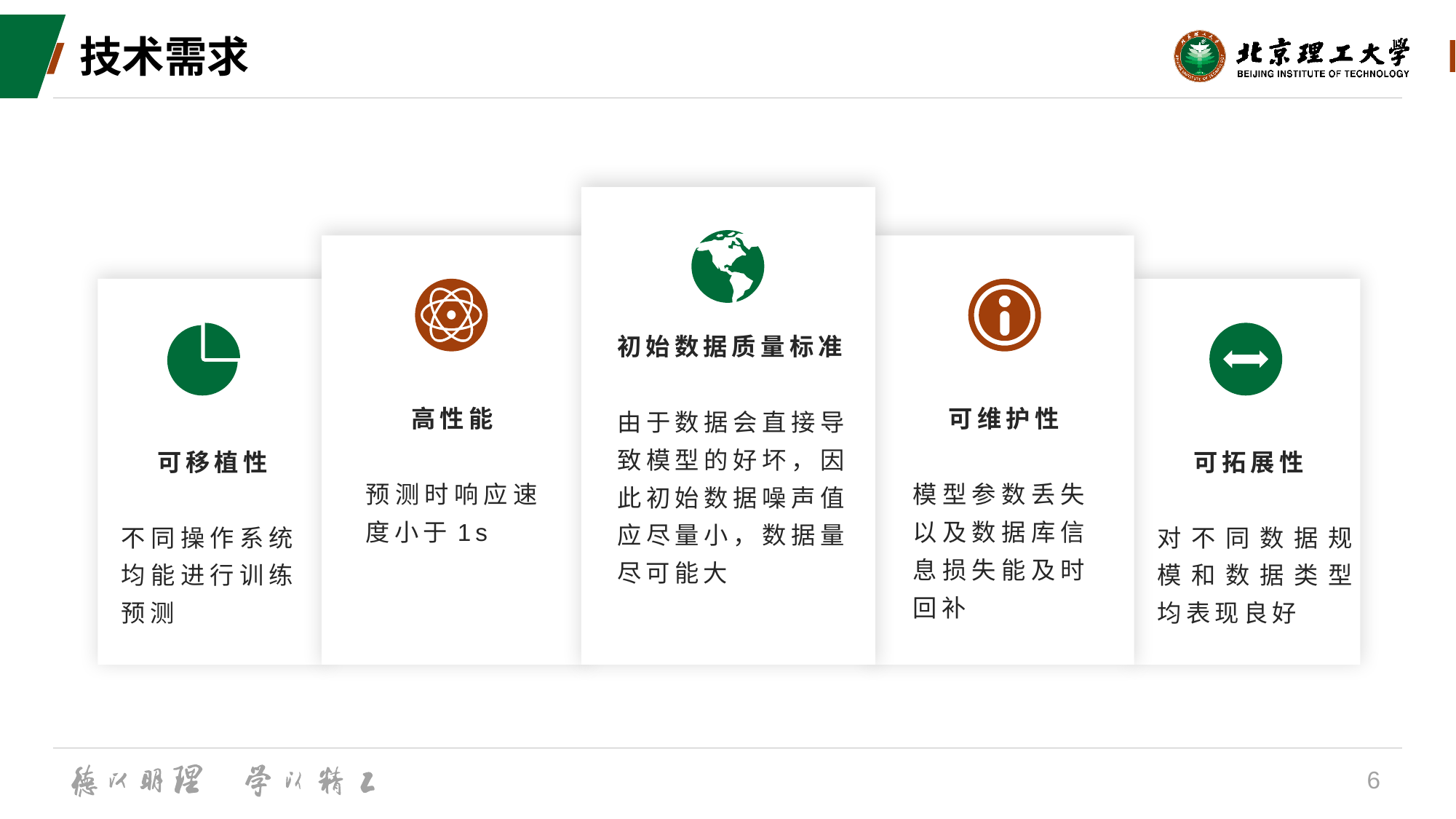

# 技术需求

初始数据质量标准

由于数据会直接导致模型的好坏，因此初始数据噪声值应尽量小，数据量尽可能大

    高性能

预测时响应速度小于1s
   可维护性

模型参数丢失以及数据库信息损失能及时回补
   可移植性

不同操作系统均能进行训练预测
   可拓展性

对不同数据规模和数据类型均表现良好